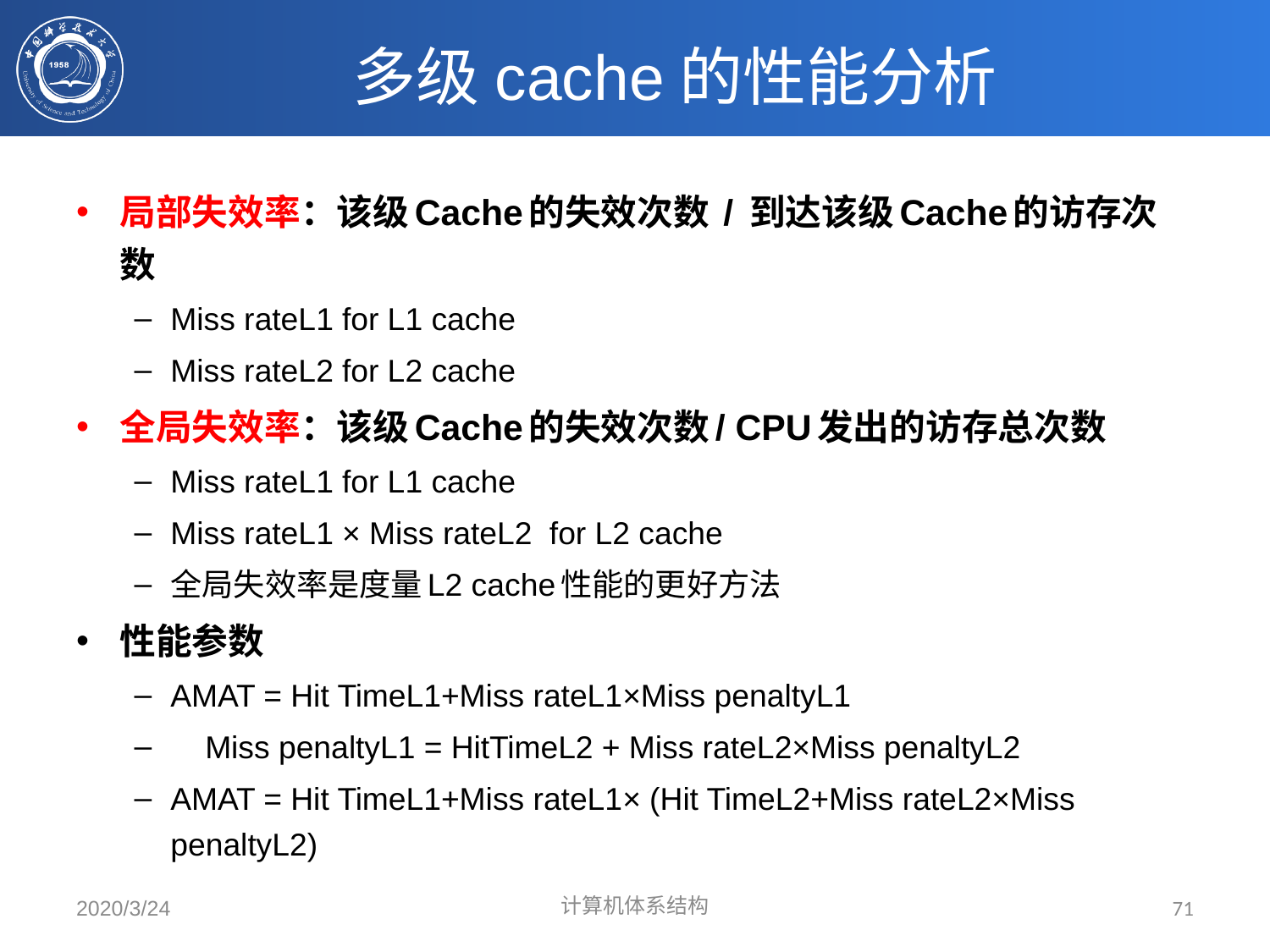

# 多级cache的性能分析
局部失效率：该级Cache的失效次数 / 到达该级Cache的访存次数
Miss rateL1 for L1 cache
Miss rateL2 for L2 cache
全局失效率：该级Cache的失效次数/ CPU发出的访存总次数
Miss rateL1 for L1 cache
Miss rateL1 × Miss rateL2  for L2 cache
全局失效率是度量L2 cache性能的更好方法
性能参数
AMAT = Hit TimeL1+Miss rateL1×Miss penaltyL1
    Miss penaltyL1 = HitTimeL2 + Miss rateL2×Miss penaltyL2
AMAT = Hit TimeL1+Miss rateL1× (Hit TimeL2+Miss rateL2×Miss penaltyL2)

2020/3/24
计算机体系结构
71